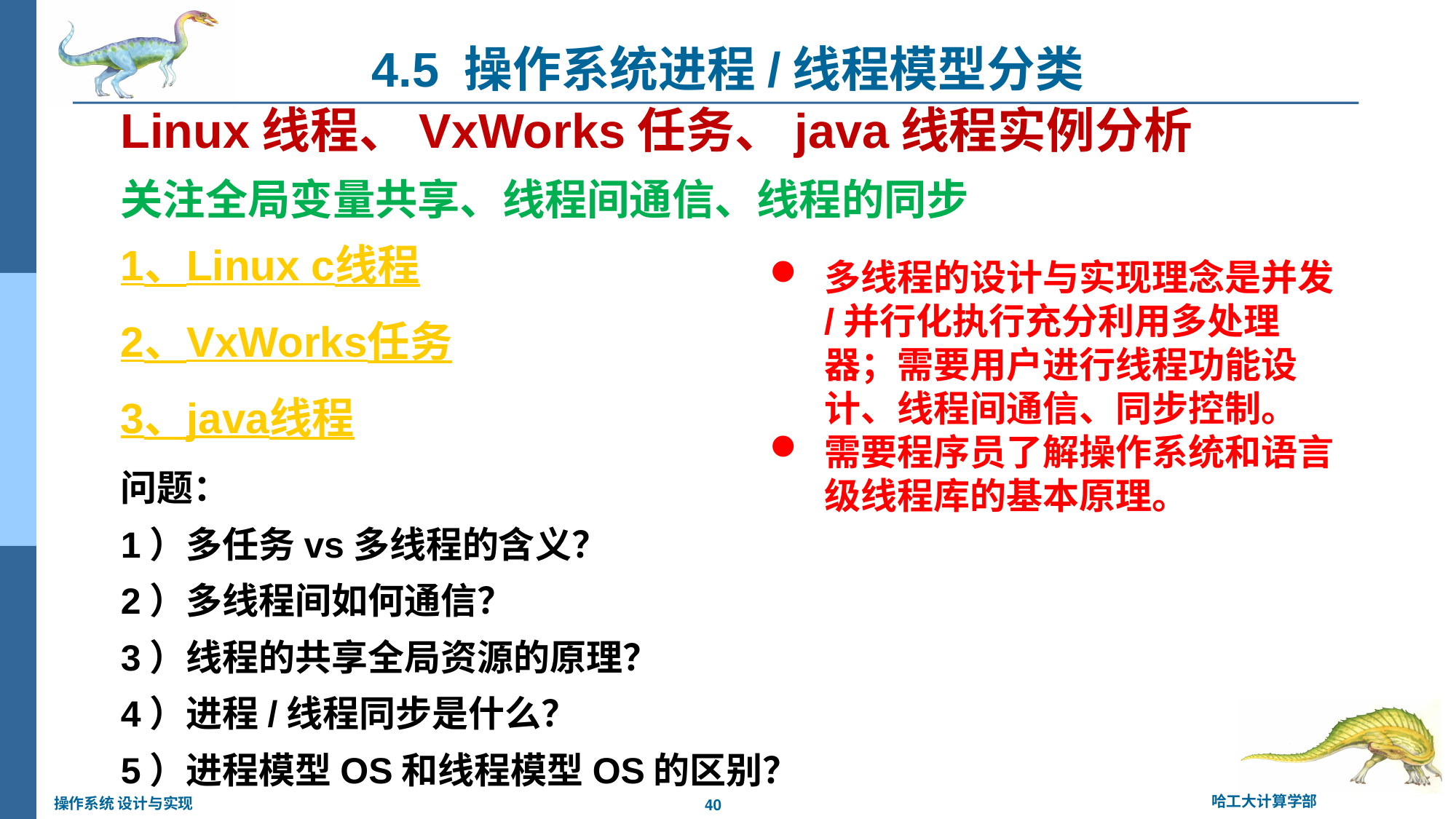

# 4.5 操作系统进程/线程模型分类
Linux线程、VxWorks任务、java线程实例分析
关注全局变量共享、线程间通信、线程的同步
1、Linux c线程
2、VxWorks任务
3、java线程
问题：
1）多任务vs多线程的含义？
2）多线程间如何通信？
3）线程的共享全局资源的原理？
4）进程/线程同步是什么？
5）进程模型OS和线程模型OS的区别？

多线程的设计与实现理念是并发/并行化执行充分利用多处理器；需要用户进行线程功能设计、线程间通信、同步控制。
需要程序员了解操作系统和语言级线程库的基本原理。